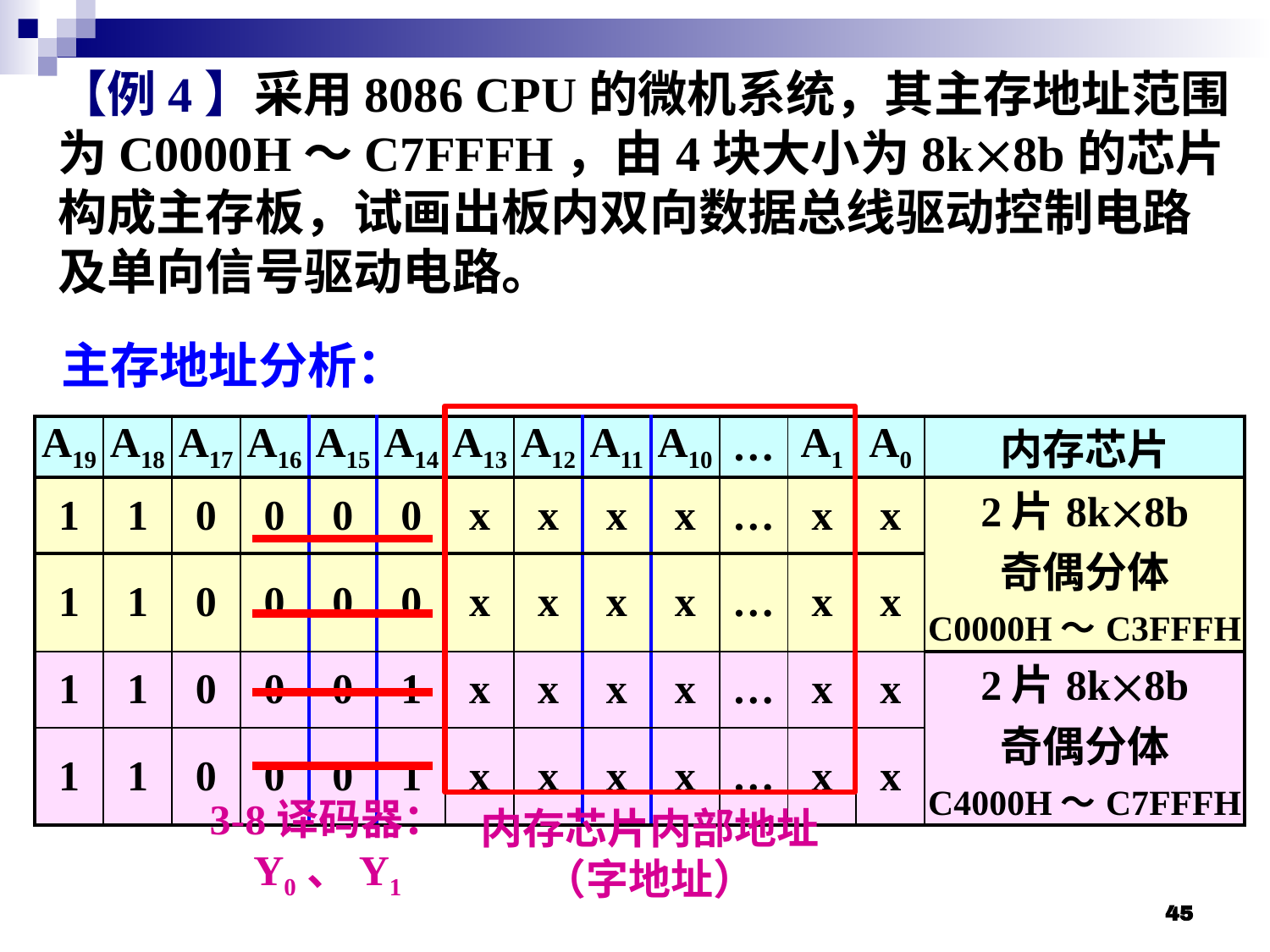

【例4】采用8086 CPU的微机系统，其主存地址范围为C0000H～C7FFFH，由4块大小为8k×8b的芯片构成主存板，试画出板内双向数据总线驱动控制电路及单向信号驱动电路。
主存地址分析：

| A19 | A18 | A17 | A16 | A15 | A14 | A13 | A12 | A11 | A10 | … | A1 | A0 | 内存芯片 |
| --- | --- | --- | --- | --- | --- | --- | --- | --- | --- | --- | --- | --- | --- |
| 1 | 1 | 0 | 0 | 0 | 0 | x | x | x | x | … | x | x | 2片8k×8b 奇偶分体 C0000H～C3FFFH |
| 1 | 1 | 0 | 0 | 0 | 0 | x | x | x | x | … | x | x |  |
| 1 | 1 | 0 | 0 | 0 | 1 | x | x | x | x | … | x | x | 2片8k×8b 奇偶分体 C4000H～C7FFFH |
| 1 | 1 | 0 | 0 | 0 | 1 | x | x | x | x | … | x | x |  |
3-8译码器：
Y0、Y1
内存芯片内部地址
（字地址）
45